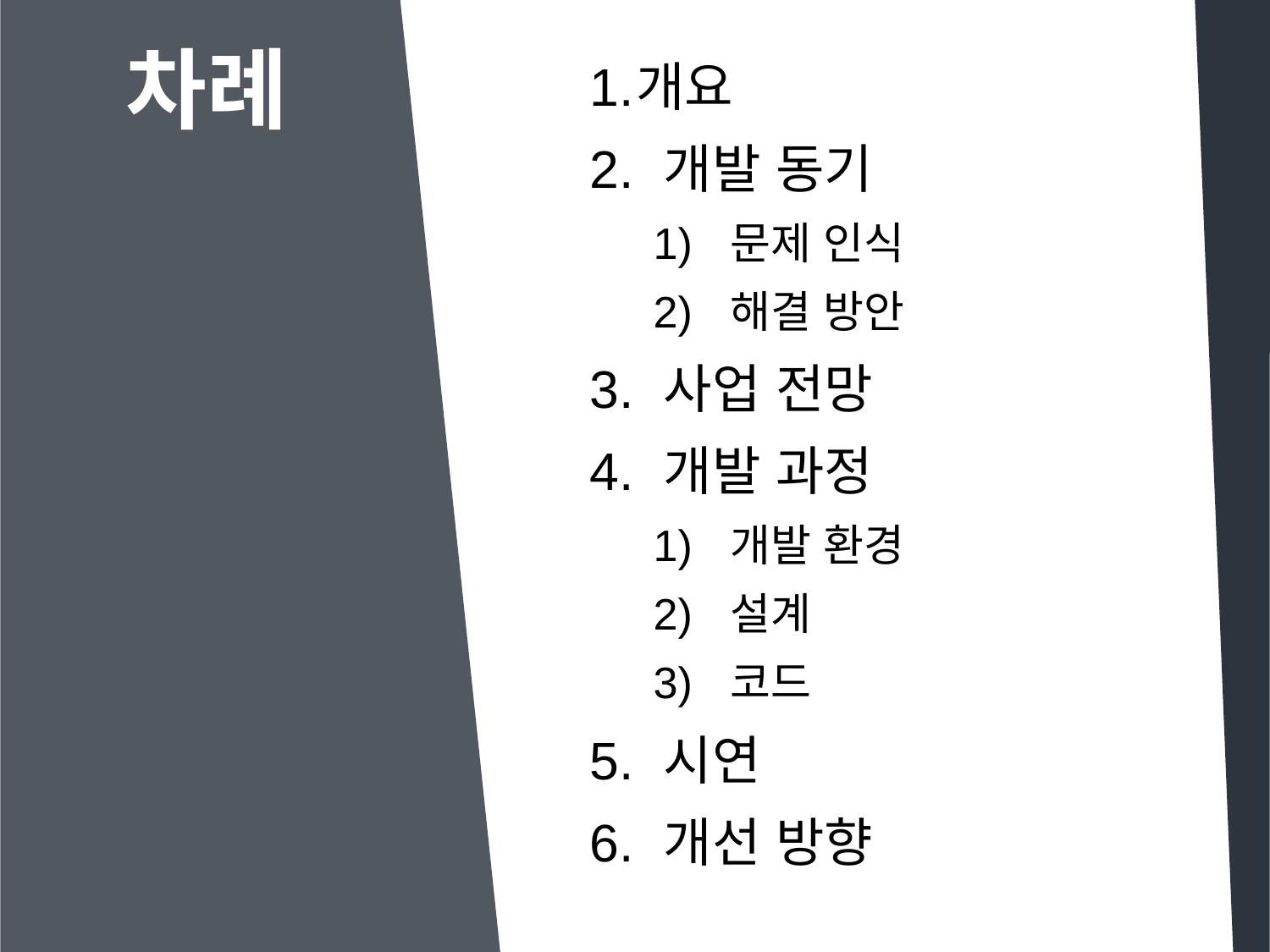

차례
개요
 개발 동기
문제 인식
해결 방안
 사업 전망
 개발 과정
개발 환경
설계
코드
 시연
 개선 방향